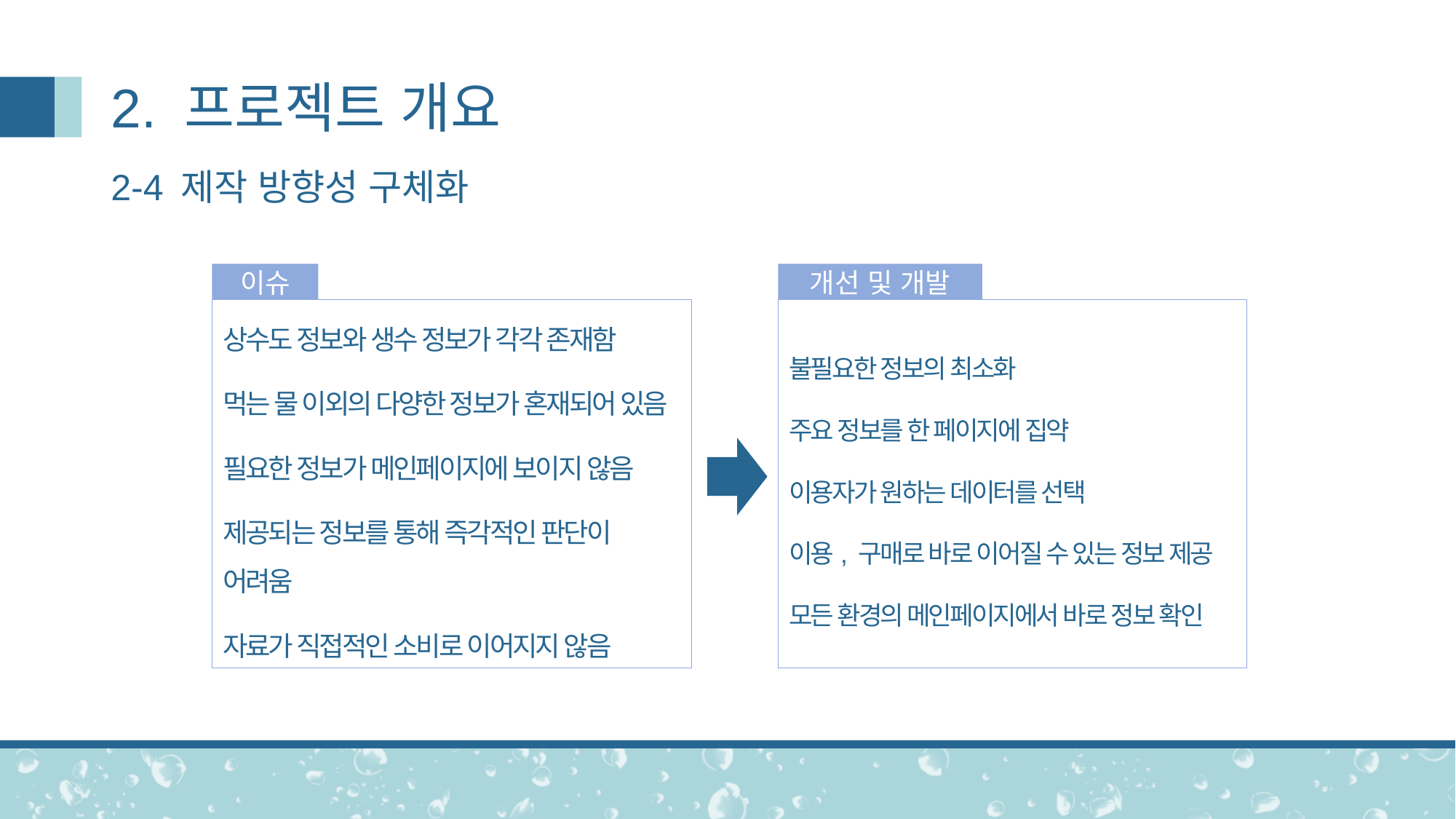

# 2. 프로젝트 개요
2-4 제작 방향성 구체화
이슈
개선 및 개발
불필요한 정보의 최소화
주요 정보를 한 페이지에 집약
이용자가 원하는 데이터를 선택
이용, 구매로 바로 이어질 수 있는 정보 제공
모든 환경의 메인페이지에서 바로 정보 확인
상수도 정보와 생수 정보가 각각 존재함
먹는 물 이외의 다양한 정보가 혼재되어 있음
필요한 정보가 메인페이지에 보이지 않음
제공되는 정보를 통해 즉각적인 판단이 어려움
자료가 직접적인 소비로 이어지지 않음